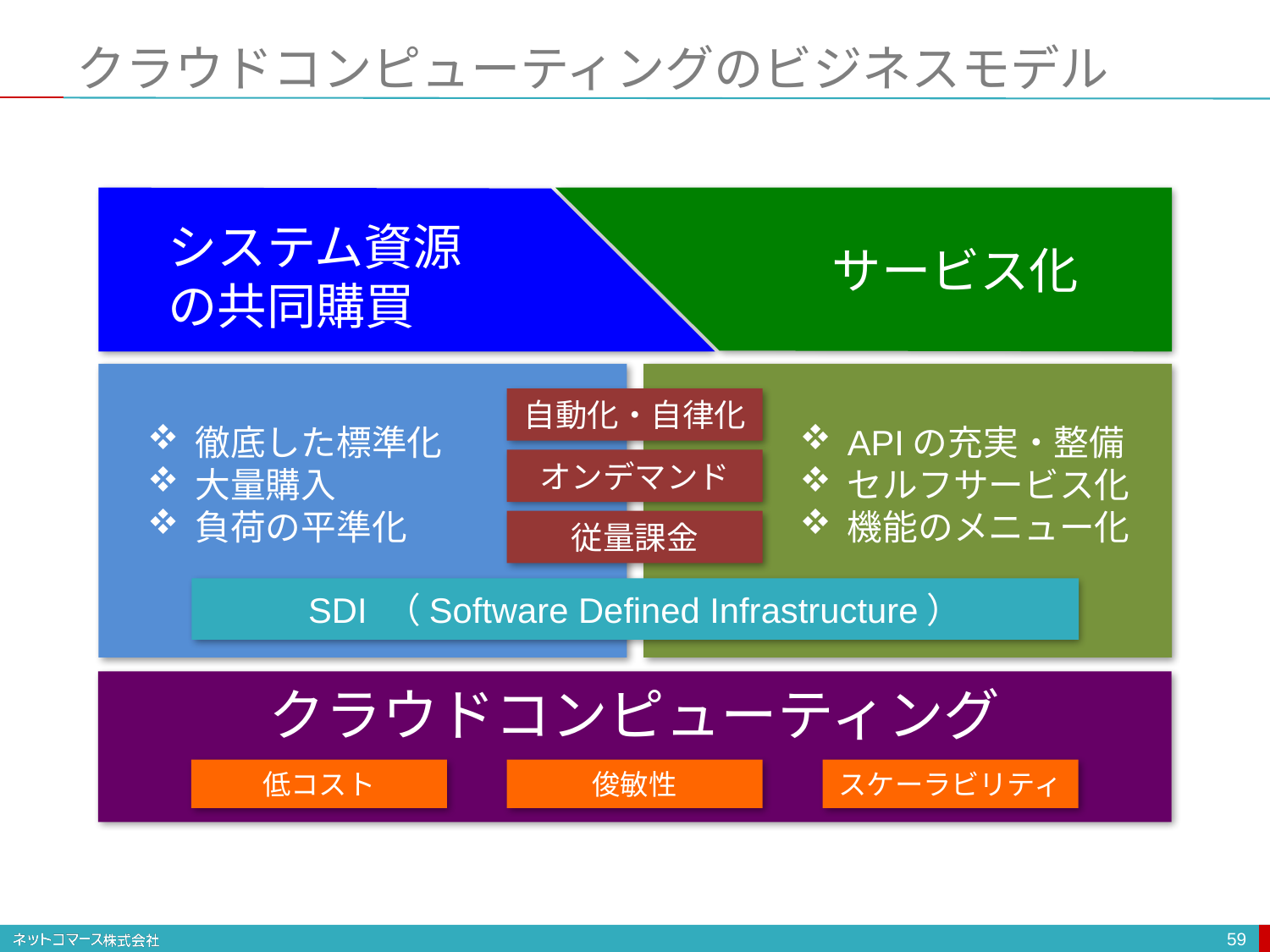

# クラウドコンピューティングのビジネスモデル

システム資源
の共同購買

サービス化

徹底した標準化
大量購入
負荷の平準化

APIの充実・整備
セルフサービス化
機能のメニュー化
自動化・自律化
オンデマンド
従量課金
SDI （Software Defined Infrastructure）
クラウドコンピューティング

低コスト
俊敏性
スケーラビリティ
59